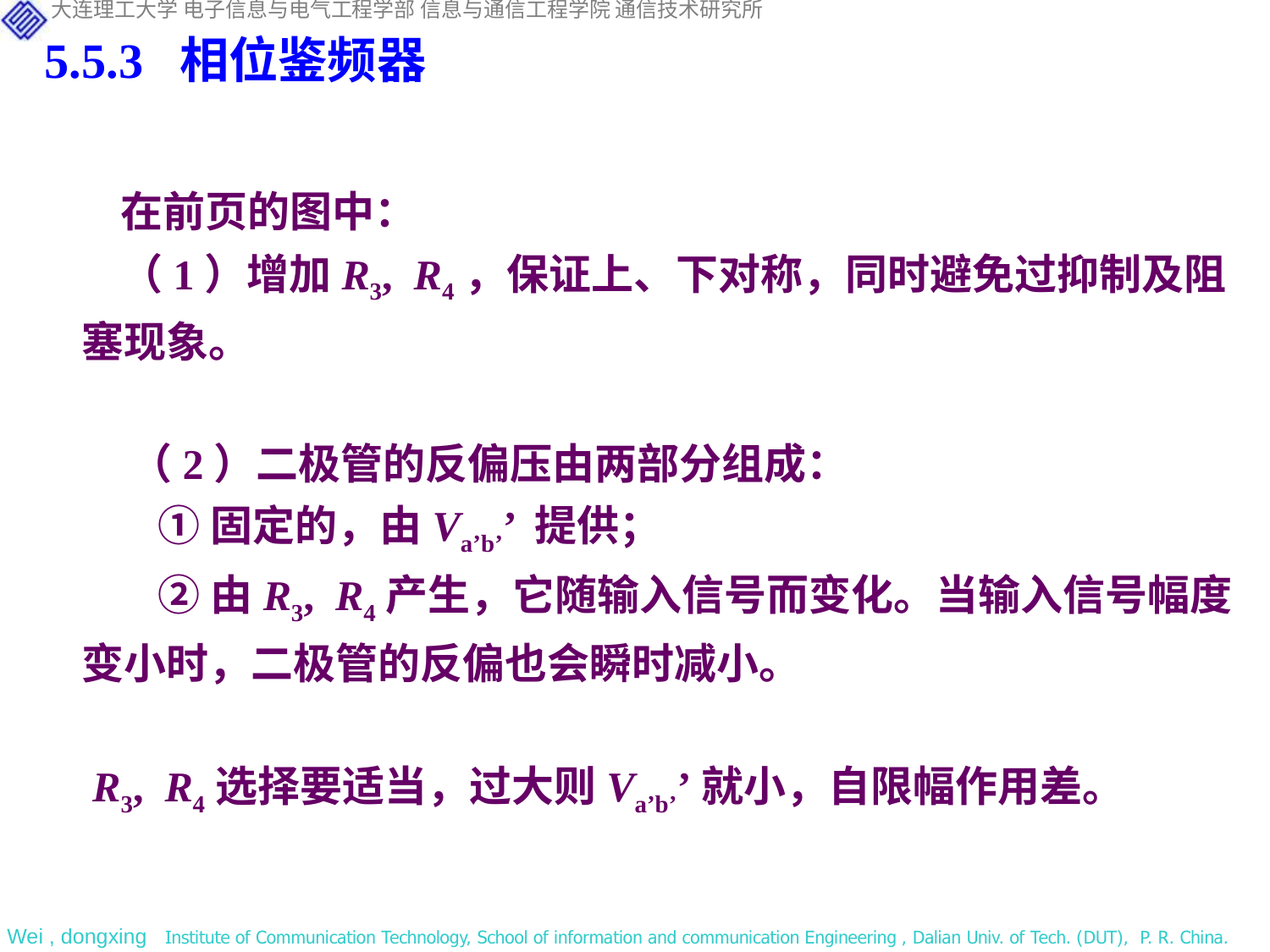

5.5.3  相位鉴频器
   在前页的图中：
   （1）增加R3,  R4，保证上、下对称，同时避免过抑制及阻塞现象。

    （2）二极管的反偏压由两部分组成：
        ①固定的，由Va’b’’ 提供；
        ②由R3,  R4产生，它随输入信号而变化。当输入信号幅度变小时，二极管的反偏也会瞬时减小。

 R3,  R4选择要适当，过大则Va’b’’就小，自限幅作用差。